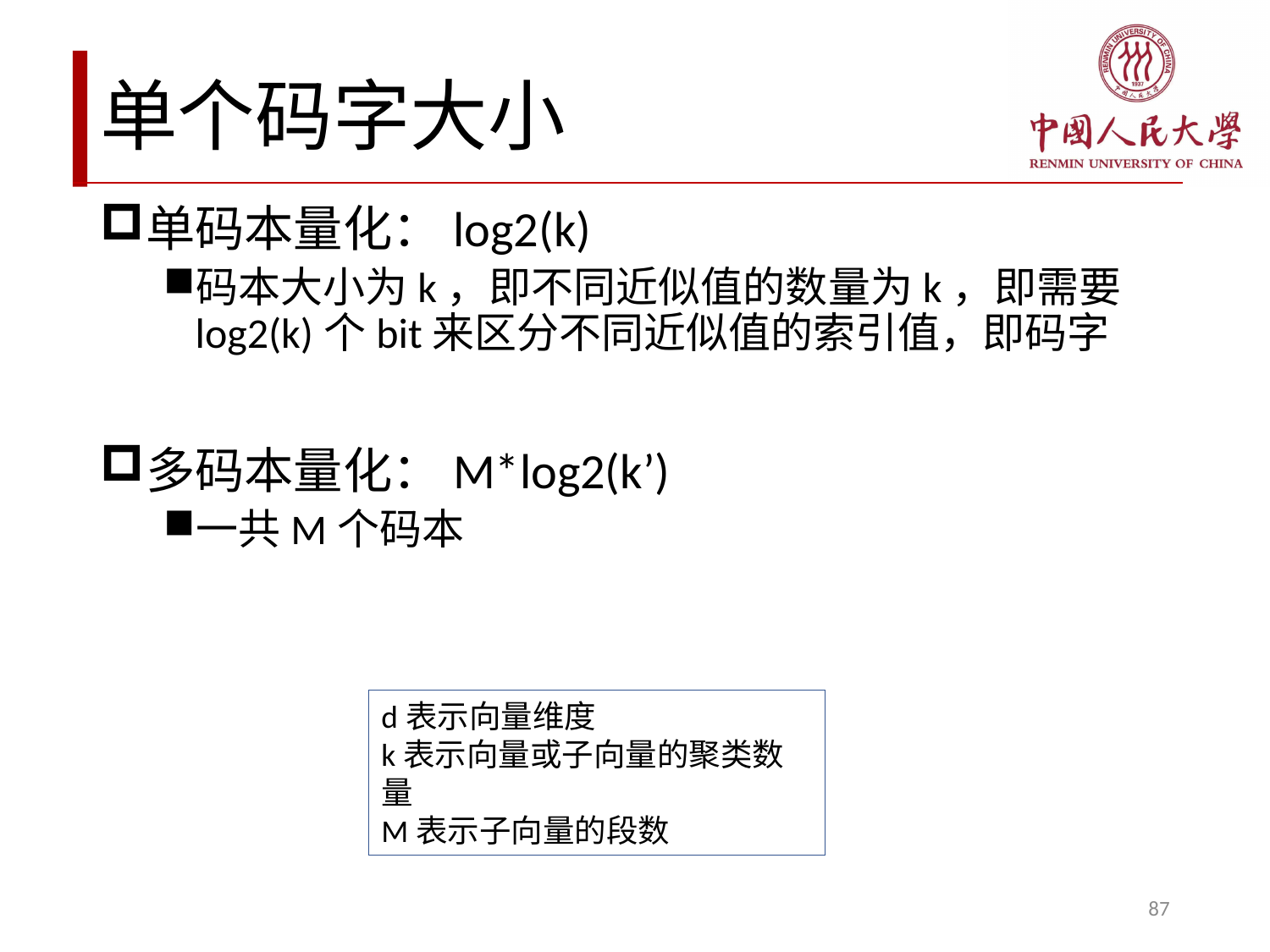

# 单个码字大小
单码本量化：log2(k)
码本大小为k，即不同近似值的数量为k，即需要log2(k)个bit来区分不同近似值的索引值，即码字

多码本量化：M*log2(k’)
一共M个码本

d表示向量维度
k表示向量或子向量的聚类数量
M表示子向量的段数
87